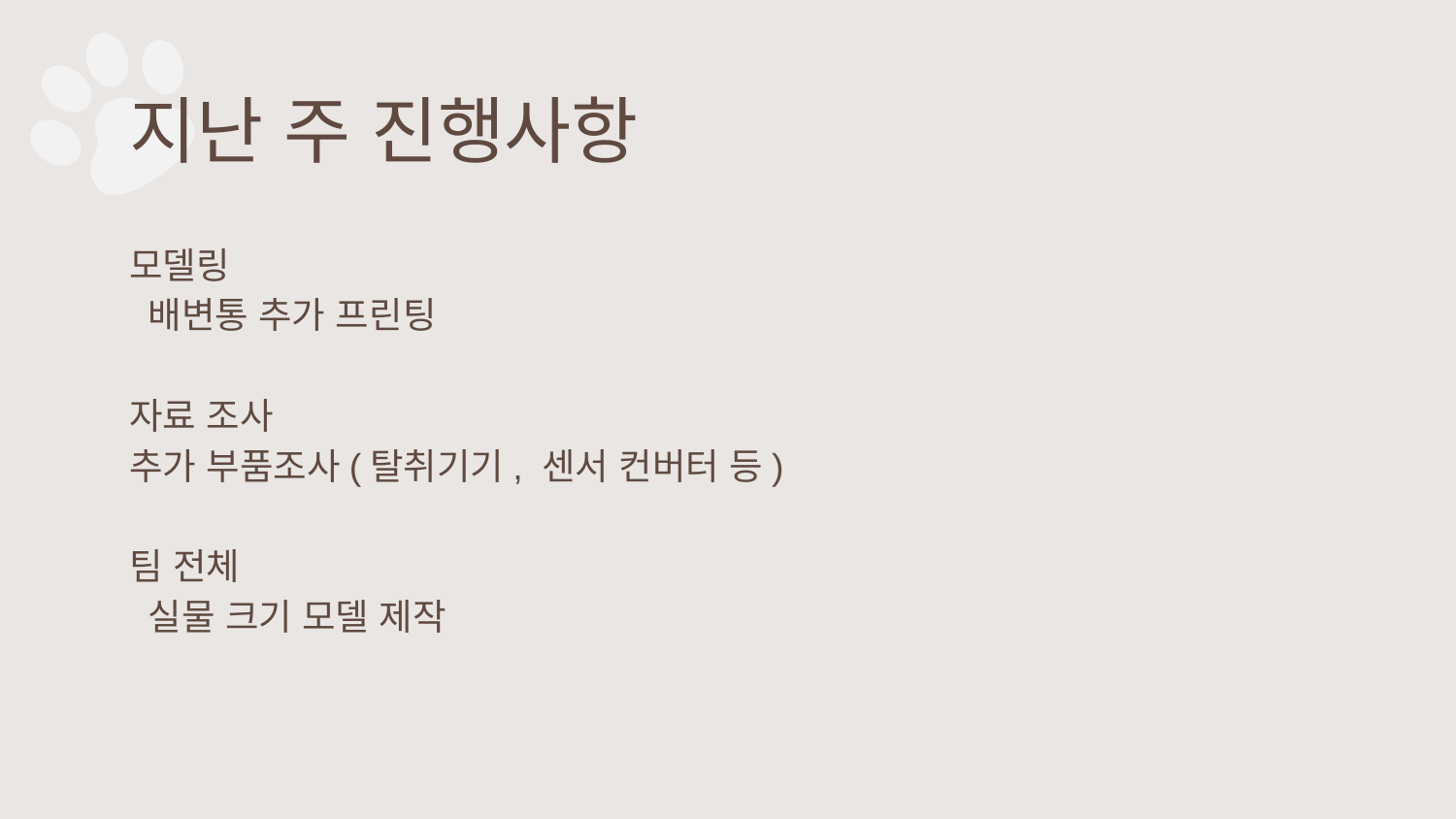

# 지난 주 진행사항
모델링
 배변통 추가 프린팅

자료 조사
추가 부품조사(탈취기기, 센서 컨버터 등)

팀 전체
 실물 크기 모델 제작